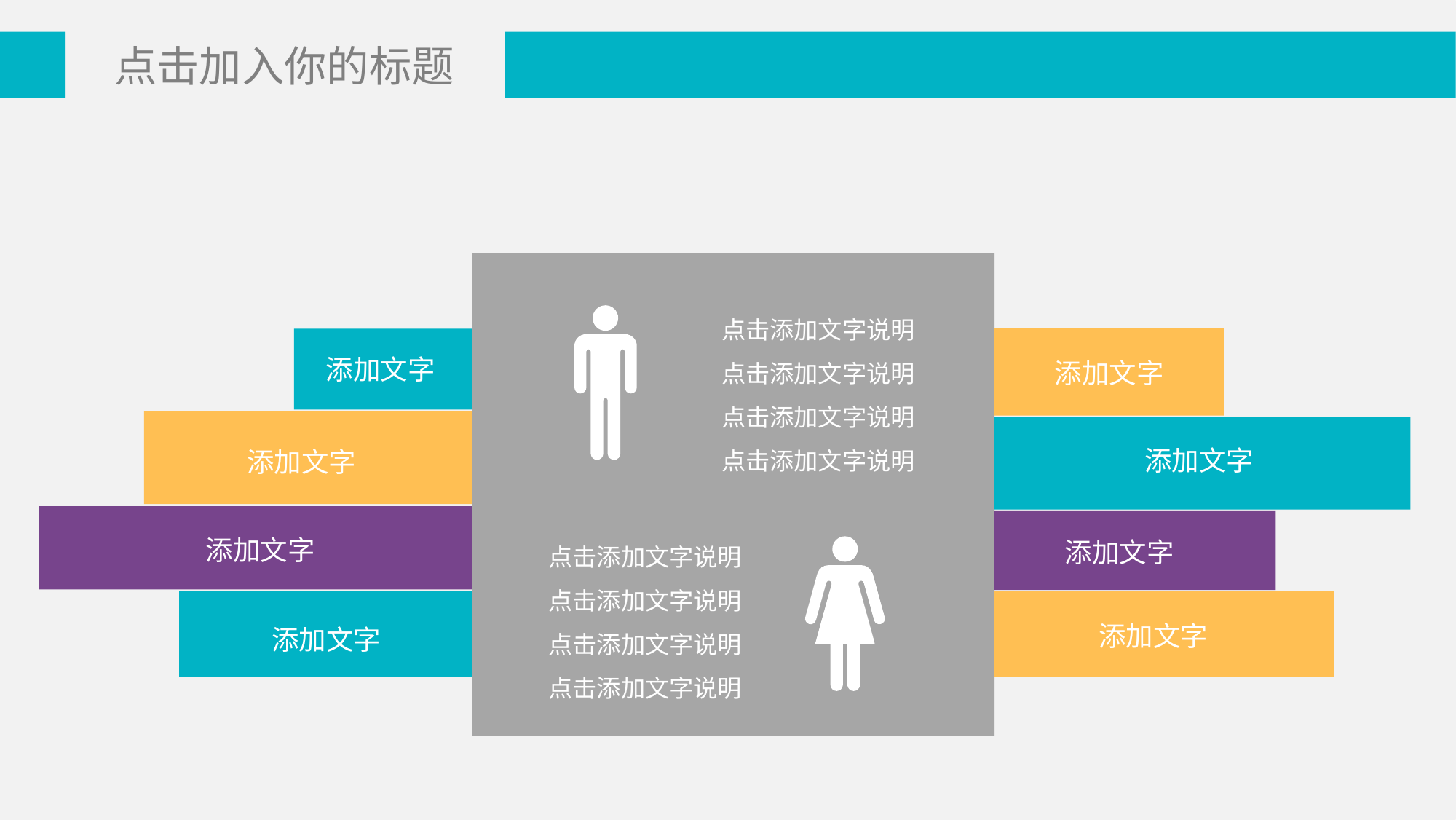

点击加入你的标题

点击添加文字说明
点击添加文字说明
点击添加文字说明
点击添加文字说明

添加文字
添加文字

添加文字
添加文字

点击添加文字说明
点击添加文字说明
点击添加文字说明
点击添加文字说明
添加文字
添加文字

添加文字
添加文字